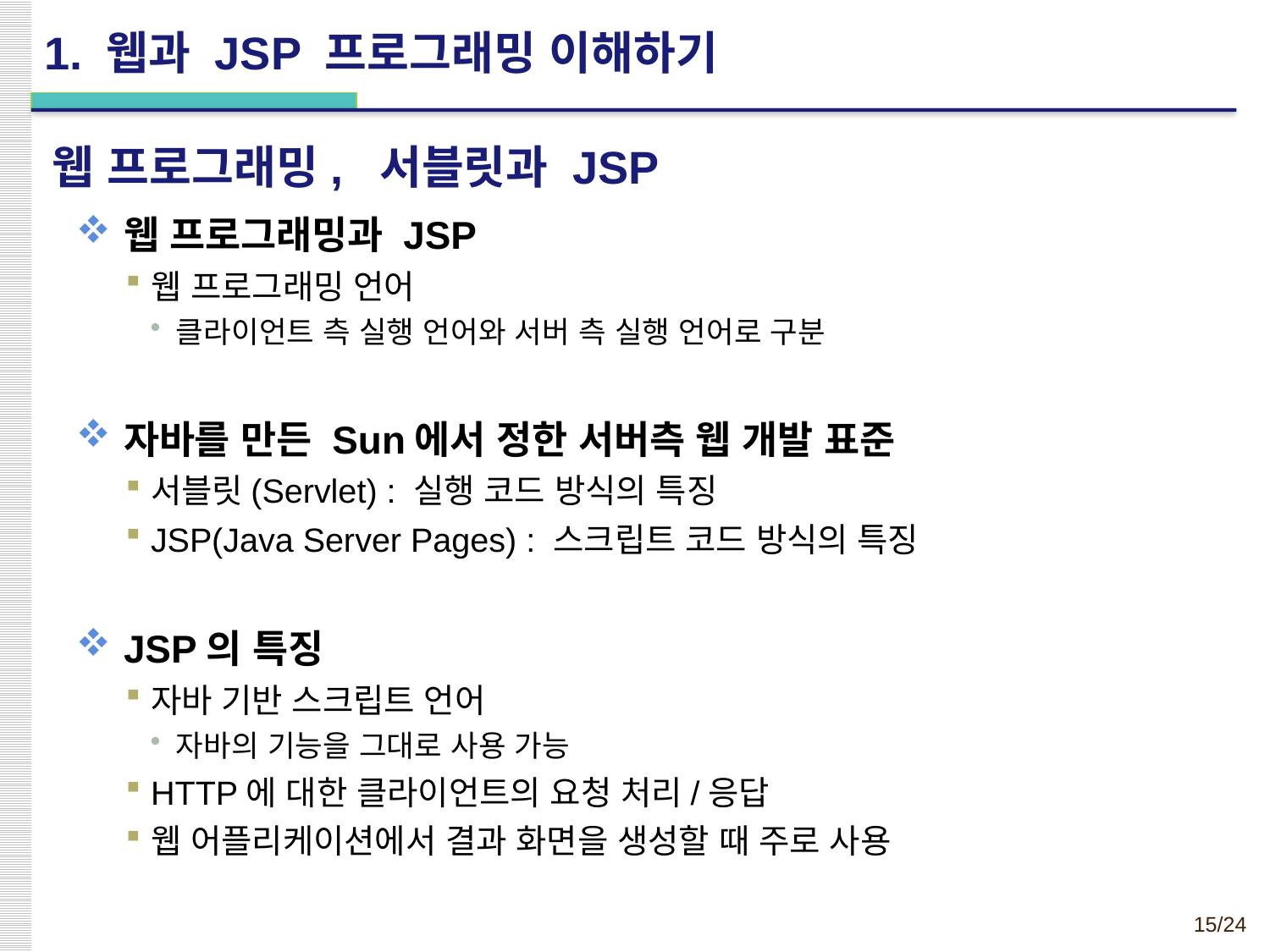

# 1. 웹과 JSP 프로그래밍 이해하기
웹 프로그래밍,  서블릿과 JSP
웹 프로그래밍과 JSP
웹 프로그래밍 언어
클라이언트 측 실행 언어와 서버 측 실행 언어로 구분

자바를 만든 Sun에서 정한 서버측 웹 개발 표준
서블릿(Servlet) : 실행 코드 방식의 특징
JSP(Java Server Pages) : 스크립트 코드 방식의 특징

JSP의 특징
자바 기반 스크립트 언어
자바의 기능을 그대로 사용 가능
HTTP에 대한 클라이언트의 요청 처리/응답
웹 어플리케이션에서 결과 화면을 생성할 때 주로 사용